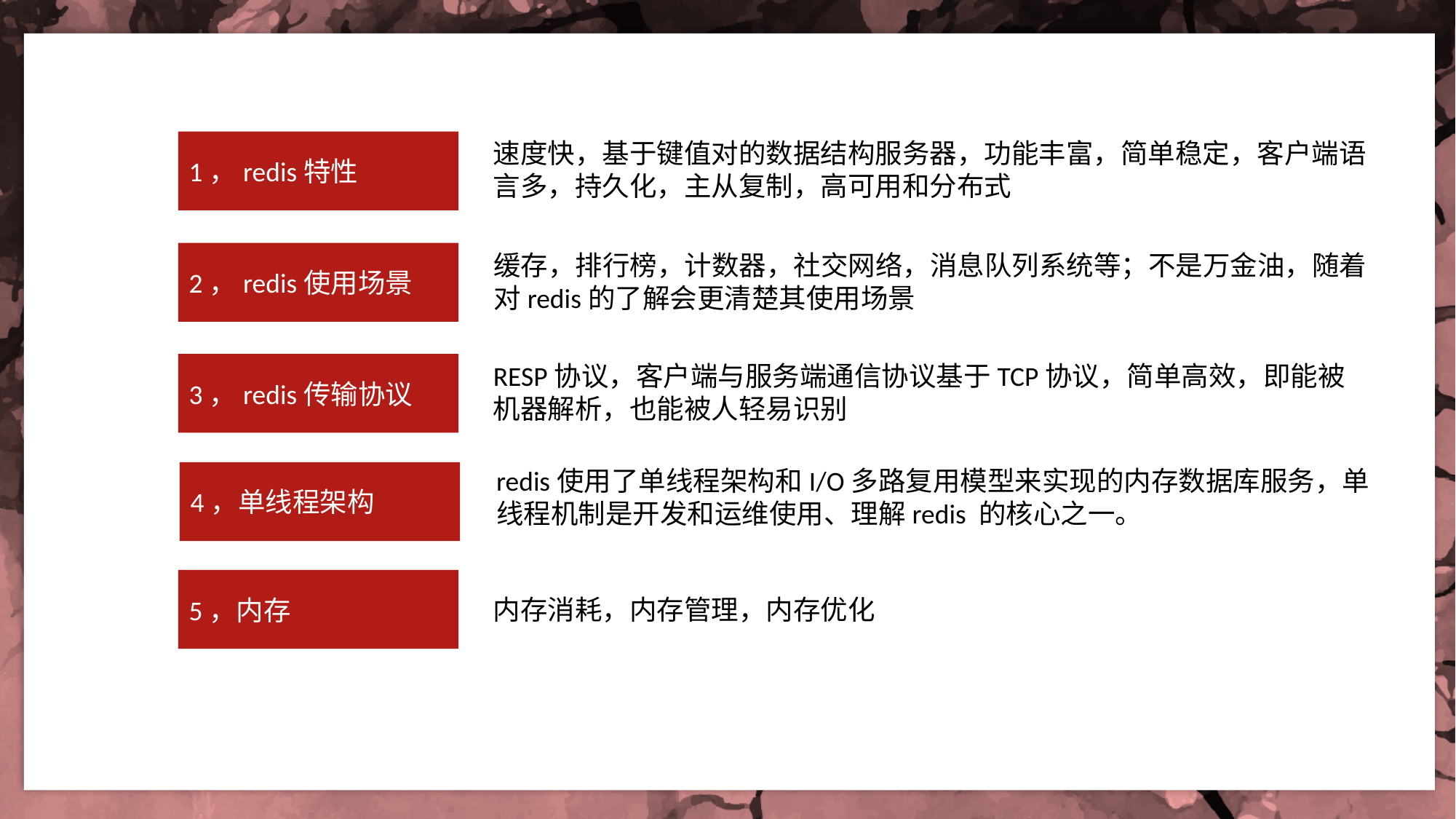

速度快，基于键值对的数据结构服务器，功能丰富，简单稳定，客户端语言多，持久化，主从复制，高可用和分布式
1，redis特性
2，redis使用场景
缓存，排行榜，计数器，社交网络，消息队列系统等；不是万金油，随着对redis的了解会更清楚其使用场景
RESP协议，客户端与服务端通信协议基于TCP协议，简单高效，即能被机器解析，也能被人轻易识别
3，redis传输协议
redis使用了单线程架构和I/O多路复用模型来实现的内存数据库服务，单线程机制是开发和运维使用、理解redis 的核心之一。
4，单线程架构
5，内存
内存消耗，内存管理，内存优化